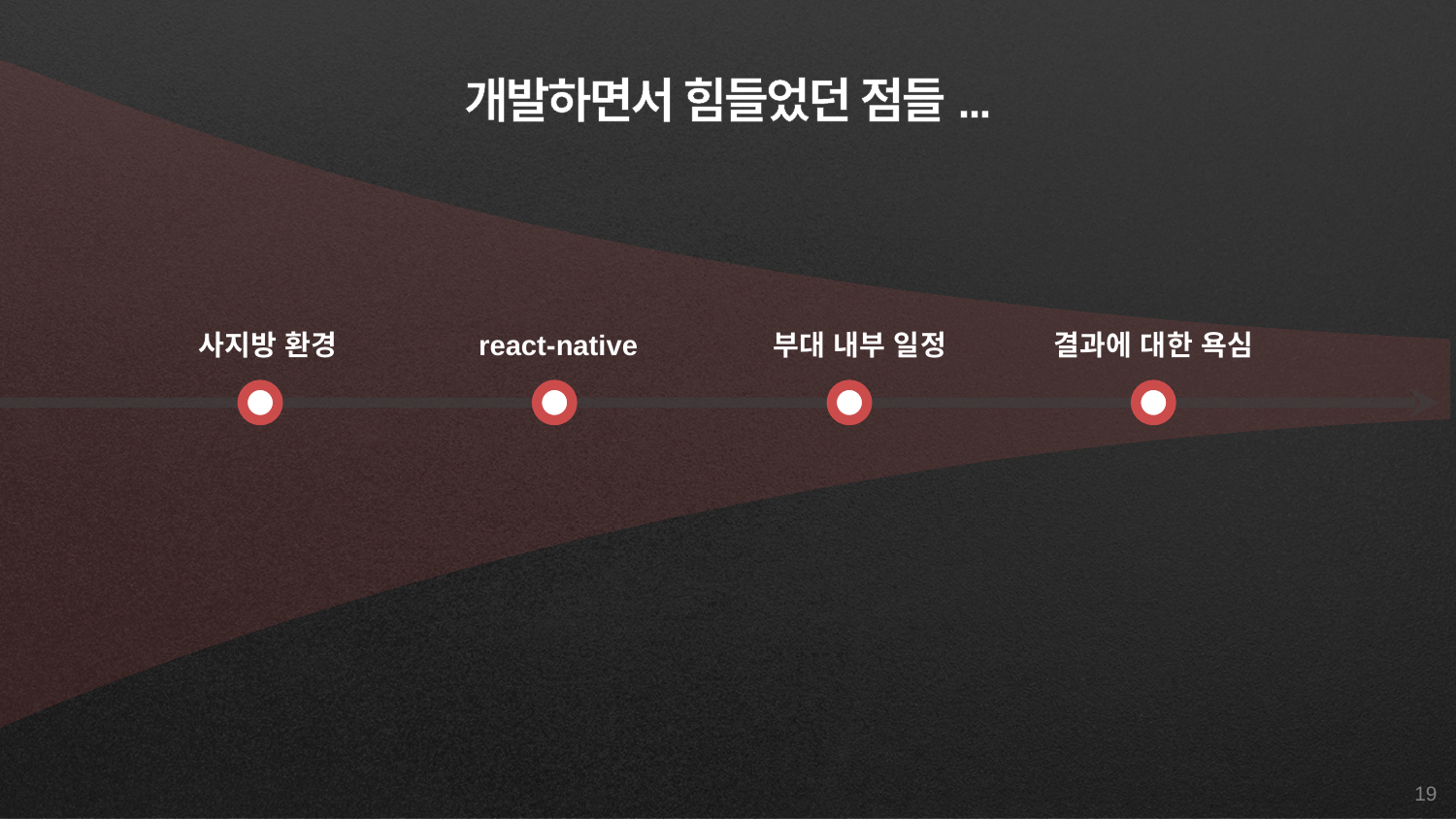

개발하면서 힘들었던 점들...
사지방 환경
react-native
부대 내부 일정
결과에 대한 욕심